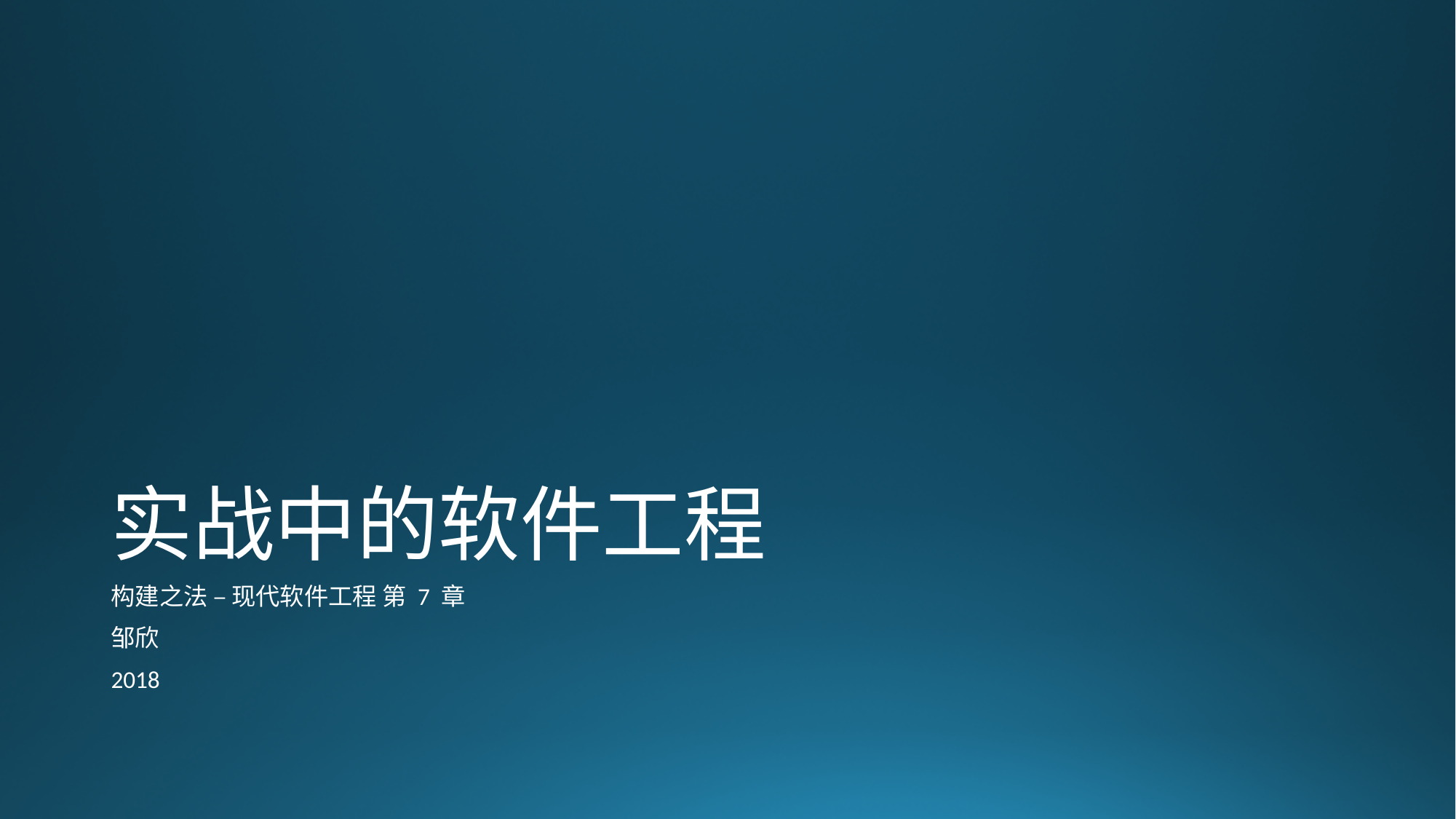

# 实战中的软件工程
构建之法 – 现代软件工程 第 7 章
邹欣
2018